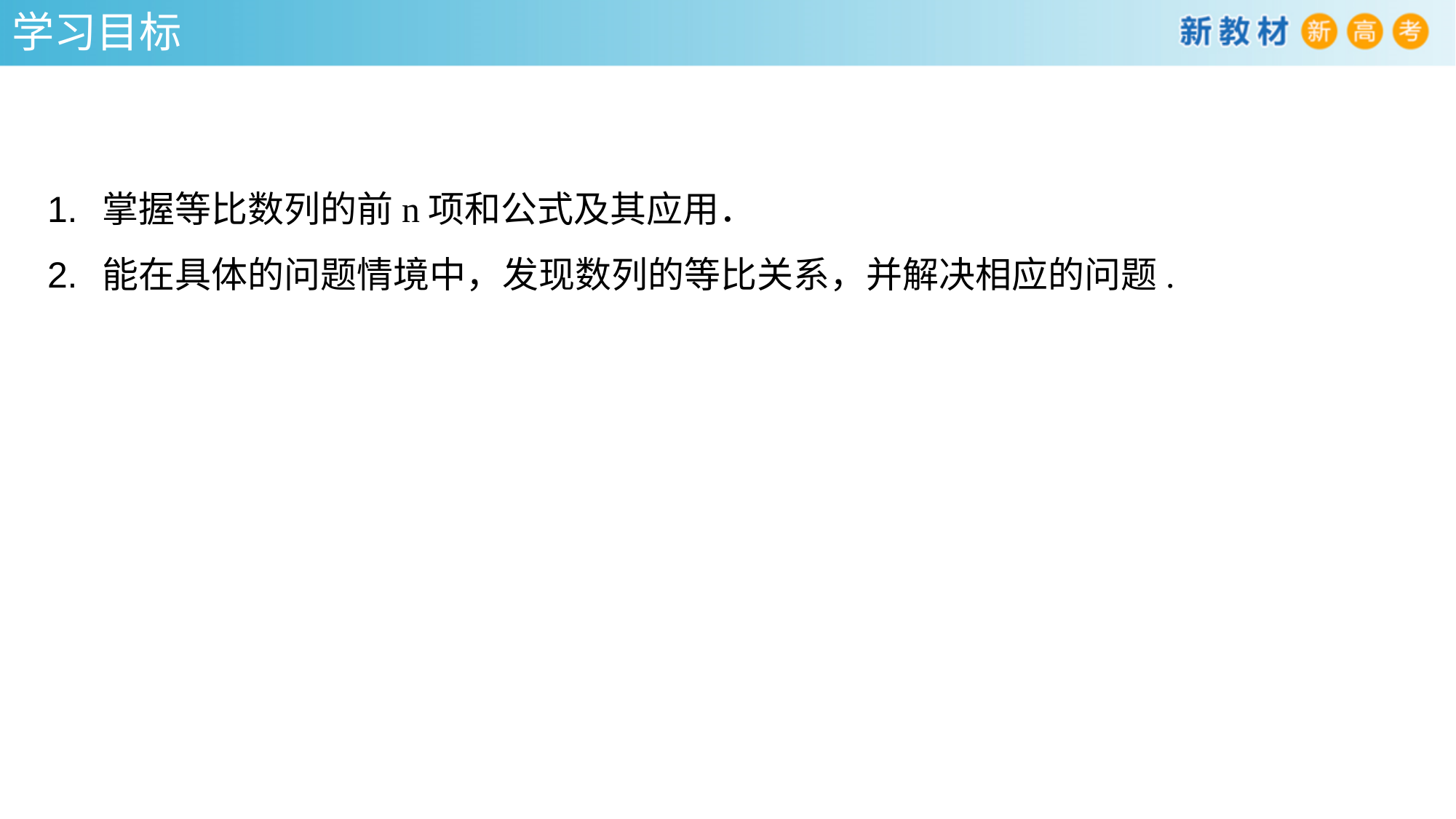

学习目标

掌握等比数列的前n项和公式及其应用．
能在具体的问题情境中，发现数列的等比关系，并解决相应的问题.